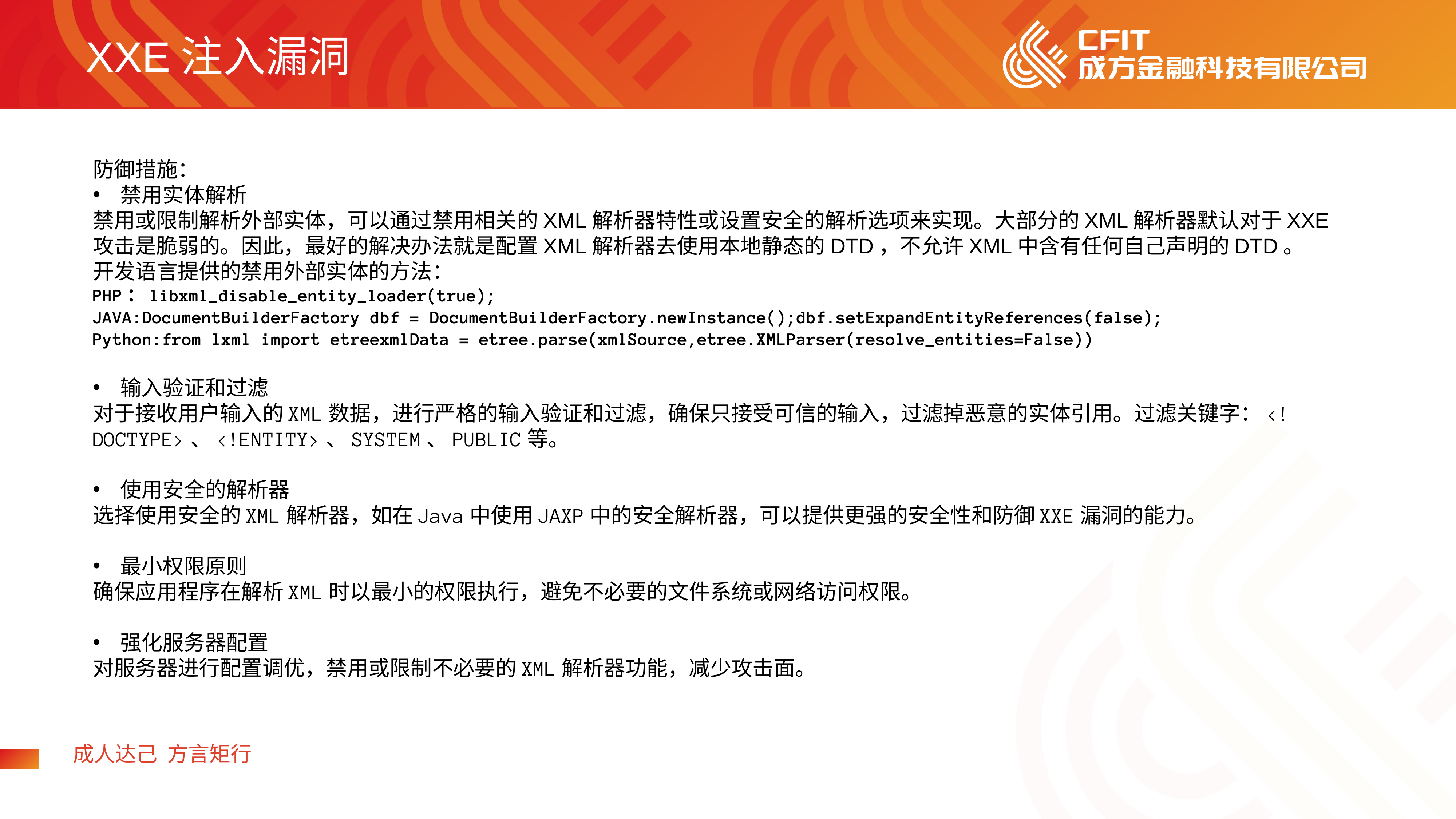

XXE注入漏洞
防御措施：
禁用实体解析
禁用或限制解析外部实体，可以通过禁用相关的XML解析器特性或设置安全的解析选项来实现。大部分的XML解析器默认对于XXE攻击是脆弱的。因此，最好的解决办法就是配置XML解析器去使用本地静态的DTD，不允许XML中含有任何自己声明的DTD。
开发语言提供的禁用外部实体的方法：
PHP：libxml_disable_entity_loader(true);
JAVA:DocumentBuilderFactory dbf = DocumentBuilderFactory.newInstance();dbf.setExpandEntityReferences(false);
Python:from lxml import etreexmlData = etree.parse(xmlSource,etree.XMLParser(resolve_entities=False))

输入验证和过滤
对于接收用户输入的XML数据，进行严格的输入验证和过滤，确保只接受可信的输入，过滤掉恶意的实体引用。过滤关键字：<!DOCTYPE>、<!ENTITY>、SYSTEM、PUBLIC等。

使用安全的解析器
选择使用安全的XML解析器，如在Java中使用JAXP中的安全解析器，可以提供更强的安全性和防御XXE漏洞的能力。

最小权限原则
确保应用程序在解析XML时以最小的权限执行，避免不必要的文件系统或网络访问权限。

强化服务器配置
对服务器进行配置调优，禁用或限制不必要的XML解析器功能，减少攻击面。